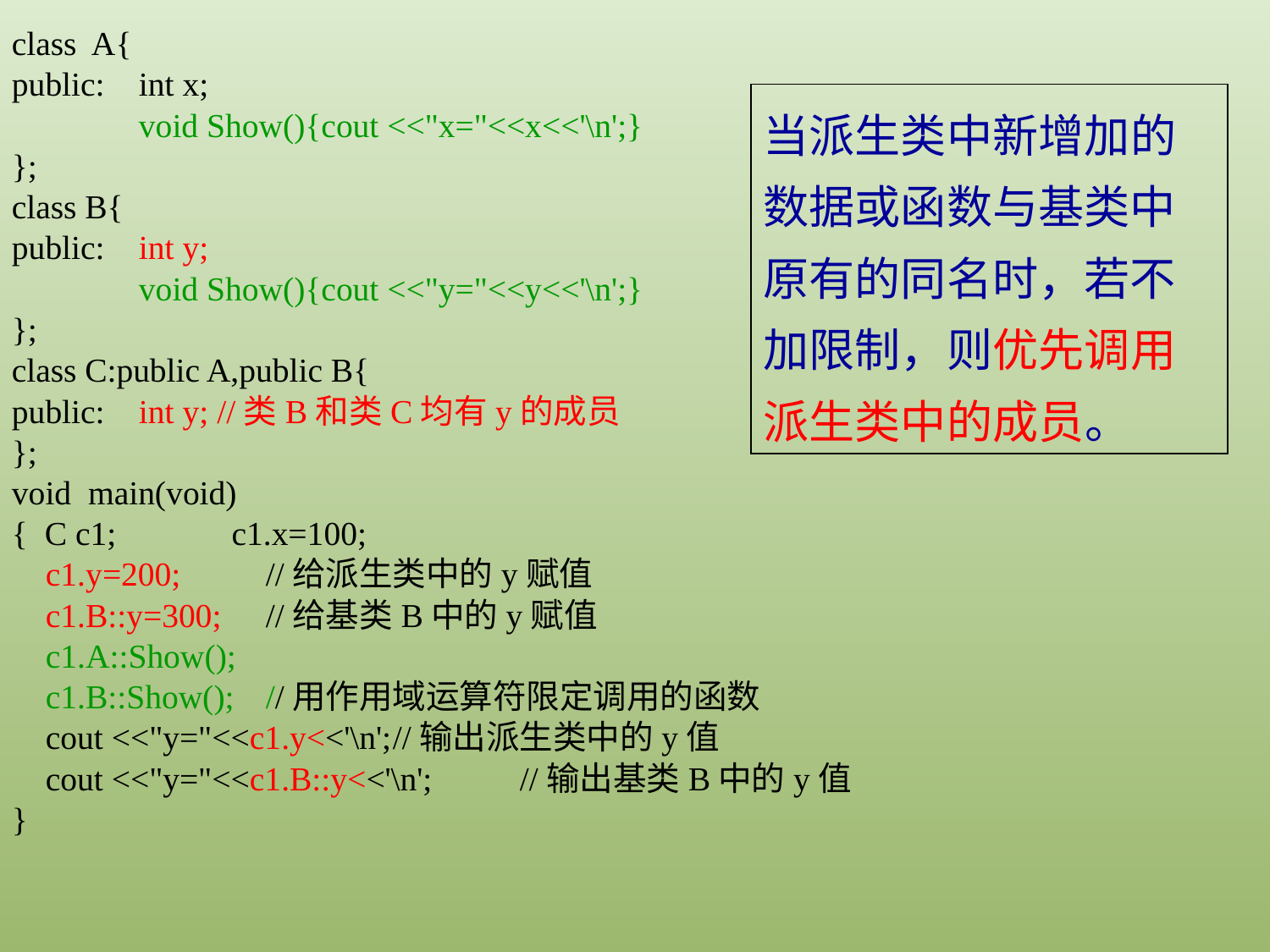

class  A{
public:	int x;
	void Show(){cout <<"x="<<x<<'\n';}
};
class B{
public:	int y;
	void Show(){cout <<"y="<<y<<'\n';}
};
class C:public A,public B{
public:	int y; //类B和类C均有y的成员
};
void  main(void)
{  C c1;	           c1.x=100;
    c1.y=200;	//给派生类中的y赋值
    c1.B::y=300;	//给基类B中的y赋值
    c1.A::Show();
    c1.B::Show();	//用作用域运算符限定调用的函数
    cout <<"y="<<c1.y<<'\n';	//输出派生类中的y值
    cout <<"y="<<c1.B::y<<'\n';	//输出基类B中的y值
}
当派生类中新增加的数据或函数与基类中原有的同名时，若不加限制，则优先调用派生类中的成员。
745